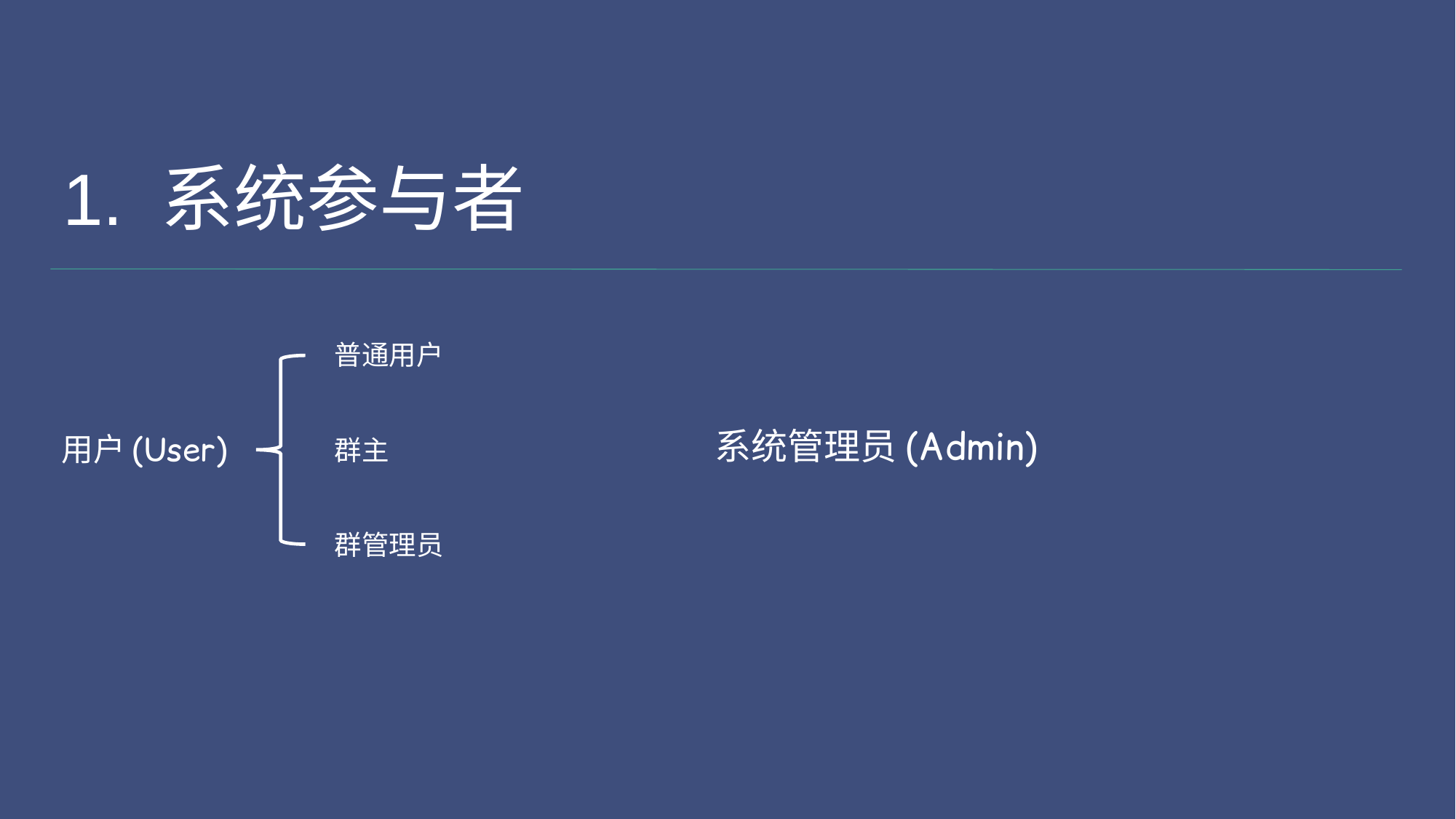

1. 系统参与者
普通用户

系统管理员(Admin)
用户(User)
群主
群管理员